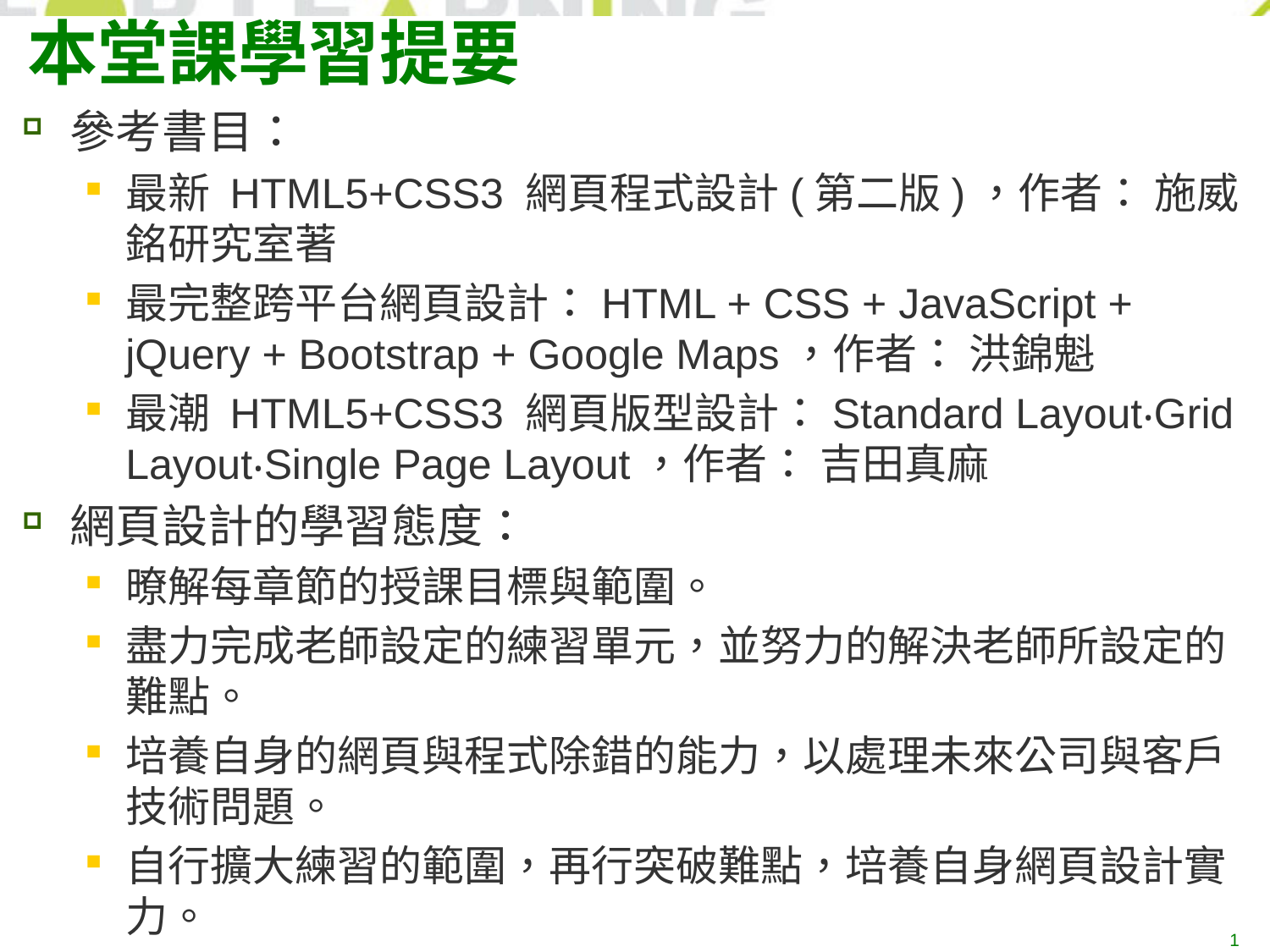

# 本堂課學習提要
參考書目：
最新 HTML5+CSS3 網頁程式設計(第二版)，作者： 施威銘研究室著
最完整跨平台網頁設計：HTML + CSS + JavaScript + jQuery + Bootstrap + Google Maps，作者： 洪錦魁
最潮 HTML5+CSS3 網頁版型設計：Standard Layout‧Grid Layout‧Single Page Layout，作者： 吉田真麻
網頁設計的學習態度：
暸解每章節的授課目標與範圍。
盡力完成老師設定的練習單元，並努力的解決老師所設定的難點。
培養自身的網頁與程式除錯的能力，以處理未來公司與客戶技術問題。
自行擴大練習的範圍，再行突破難點，培養自身網頁設計實力。
1